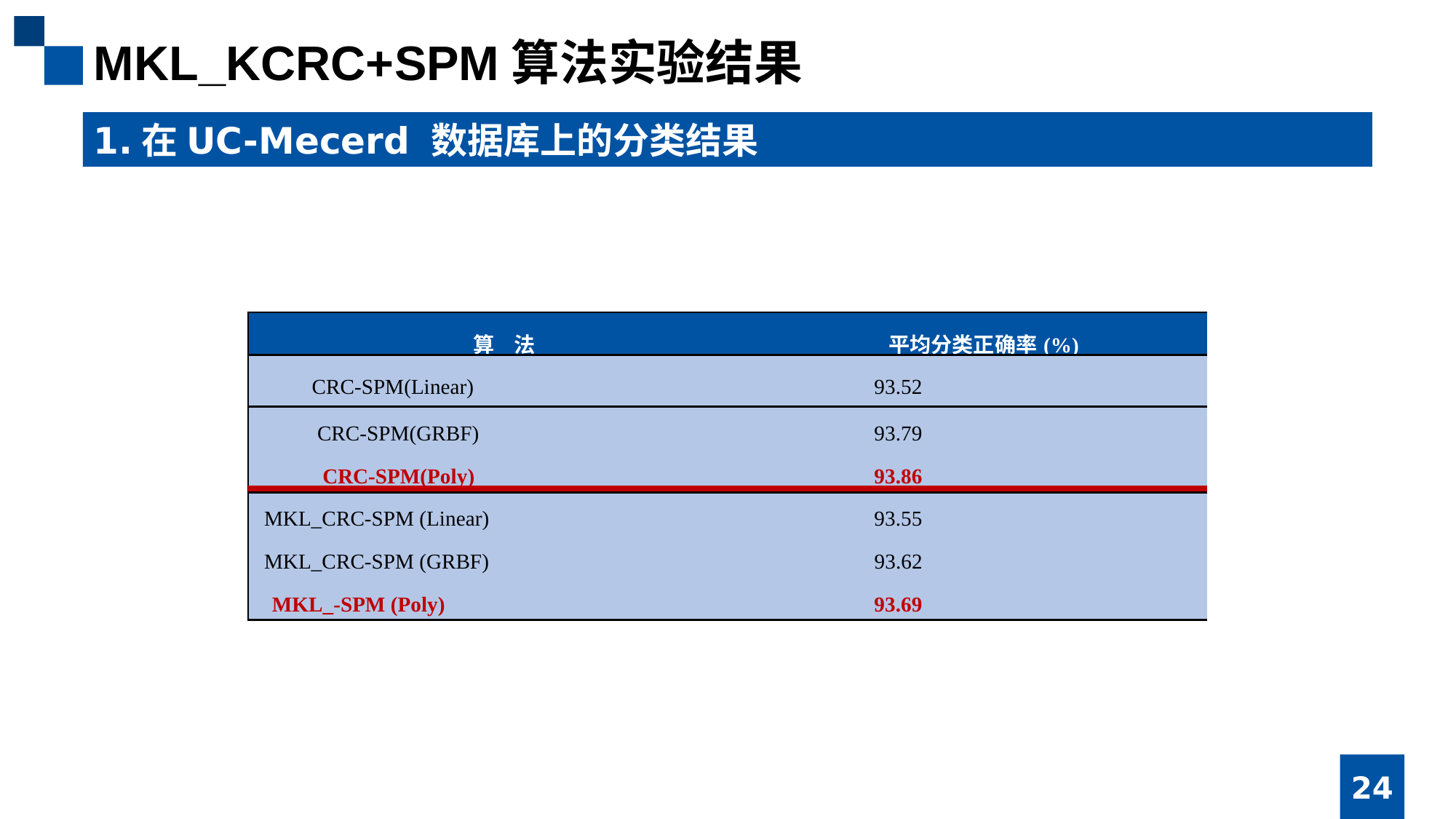

MKL_KCRC+SPM算法实验结果
1.在UC-Mecerd 数据库上的分类结果
| 算 法 | 平均分类正确率(%) |  |
| --- | --- | --- |
| CRC-SPM(Linear) |  | 93.52 |
| CRC-SPM(GRBF) |  | 93.79 |
| CRC-SPM(Poly) |  | 93.86 |
| MKL\_CRC-SPM (Linear) |  | 93.55 |
| MKL\_CRC-SPM (GRBF) |  | 93.62 |
| MKL\_-SPM (Poly) |  | 93.69 |
24